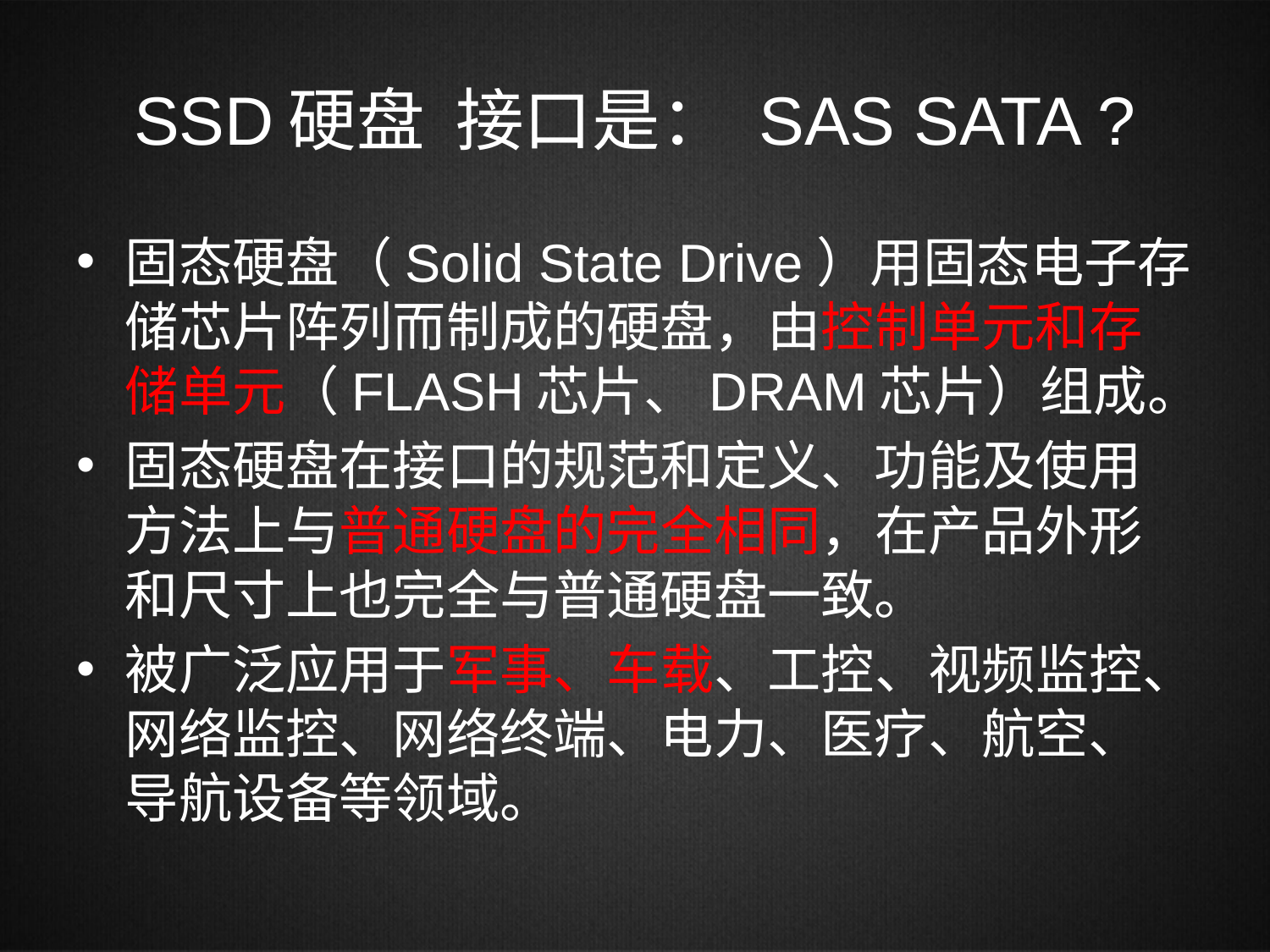

# SSD硬盘  接口是： SAS SATA ?
固态硬盘（Solid State Drive）用固态电子存储芯片阵列而制成的硬盘，由控制单元和存储单元（FLASH芯片、DRAM芯片）组成。
固态硬盘在接口的规范和定义、功能及使用方法上与普通硬盘的完全相同，在产品外形和尺寸上也完全与普通硬盘一致。
被广泛应用于军事、车载、工控、视频监控、网络监控、网络终端、电力、医疗、航空、导航设备等领域。